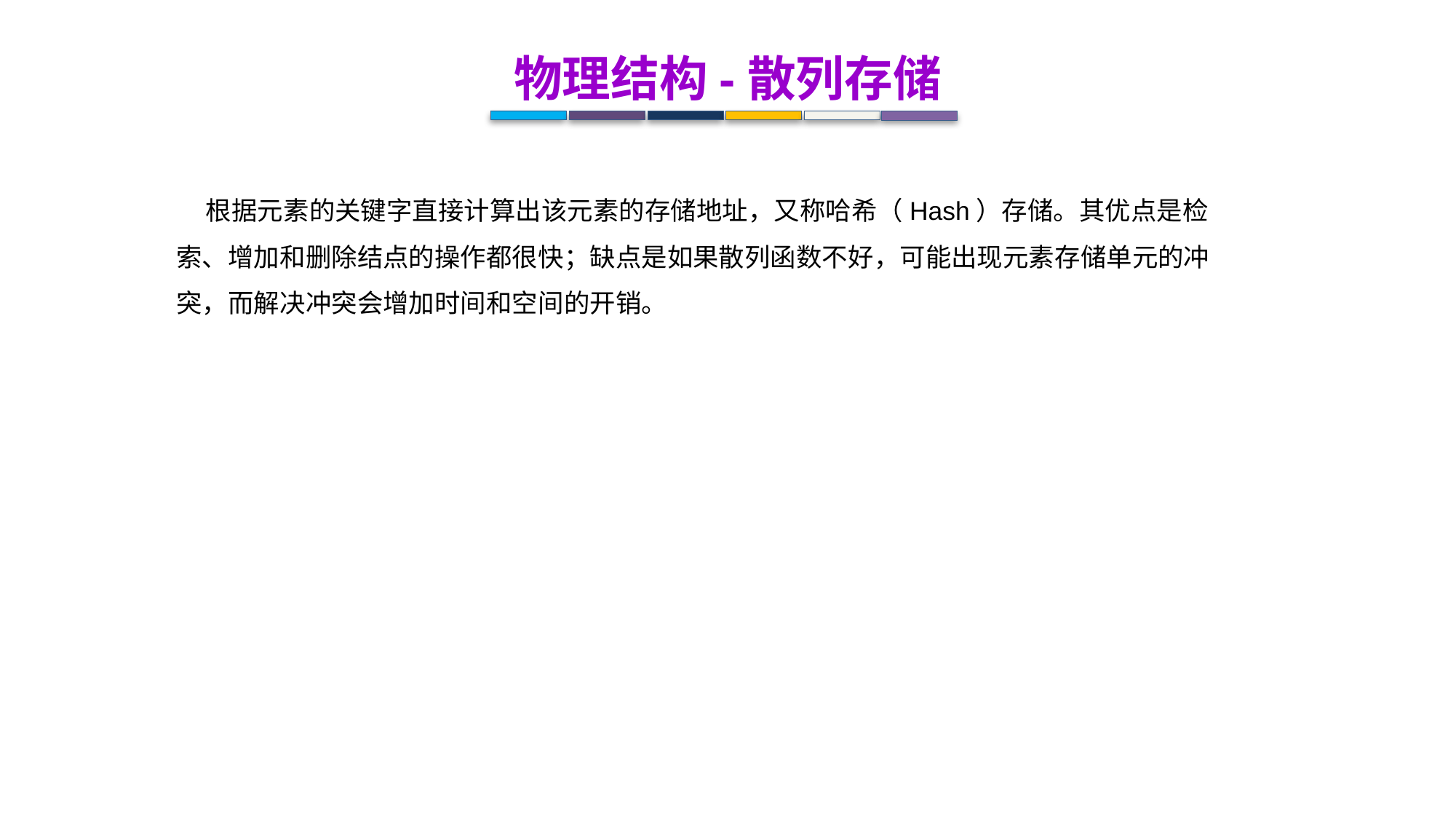

物理结构-散列存储

    根据元素的关键字直接计算出该元素的存储地址，又称哈希（Hash）存储。其优点是检索、增加和删除结点的操作都很快；缺点是如果散列函数不好，可能出现元素存储单元的冲突，而解决冲突会增加时间和空间的开销。